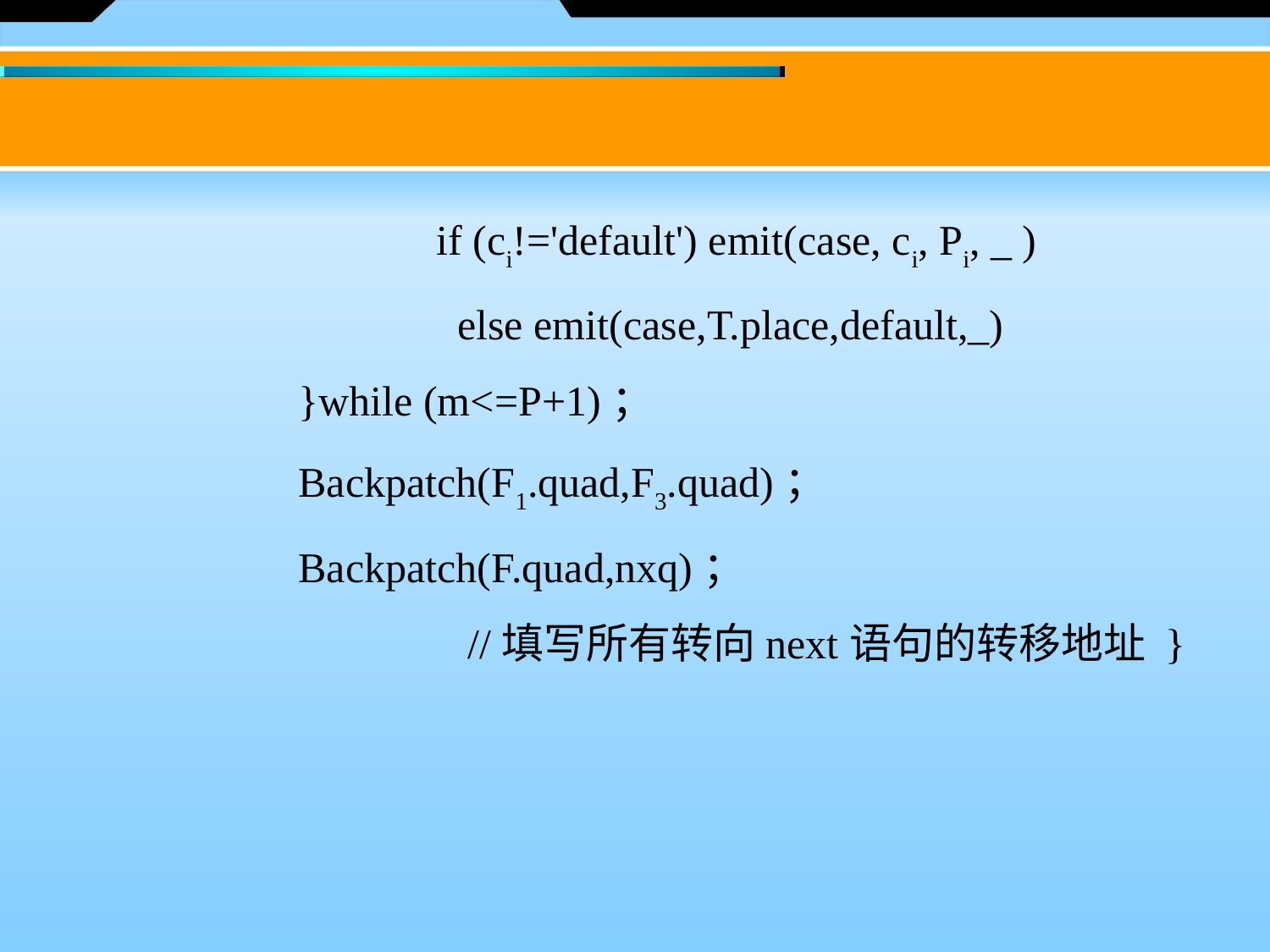

if (ci!='default') emit(case, ci, Pi, _ )
		               else emit(case,T.place,default,_)
		}while (m<=P+1)；
		Backpatch(F1.quad,F3.quad)；
		Backpatch(F.quad,nxq)；
			    //填写所有转向next语句的转移地址 }